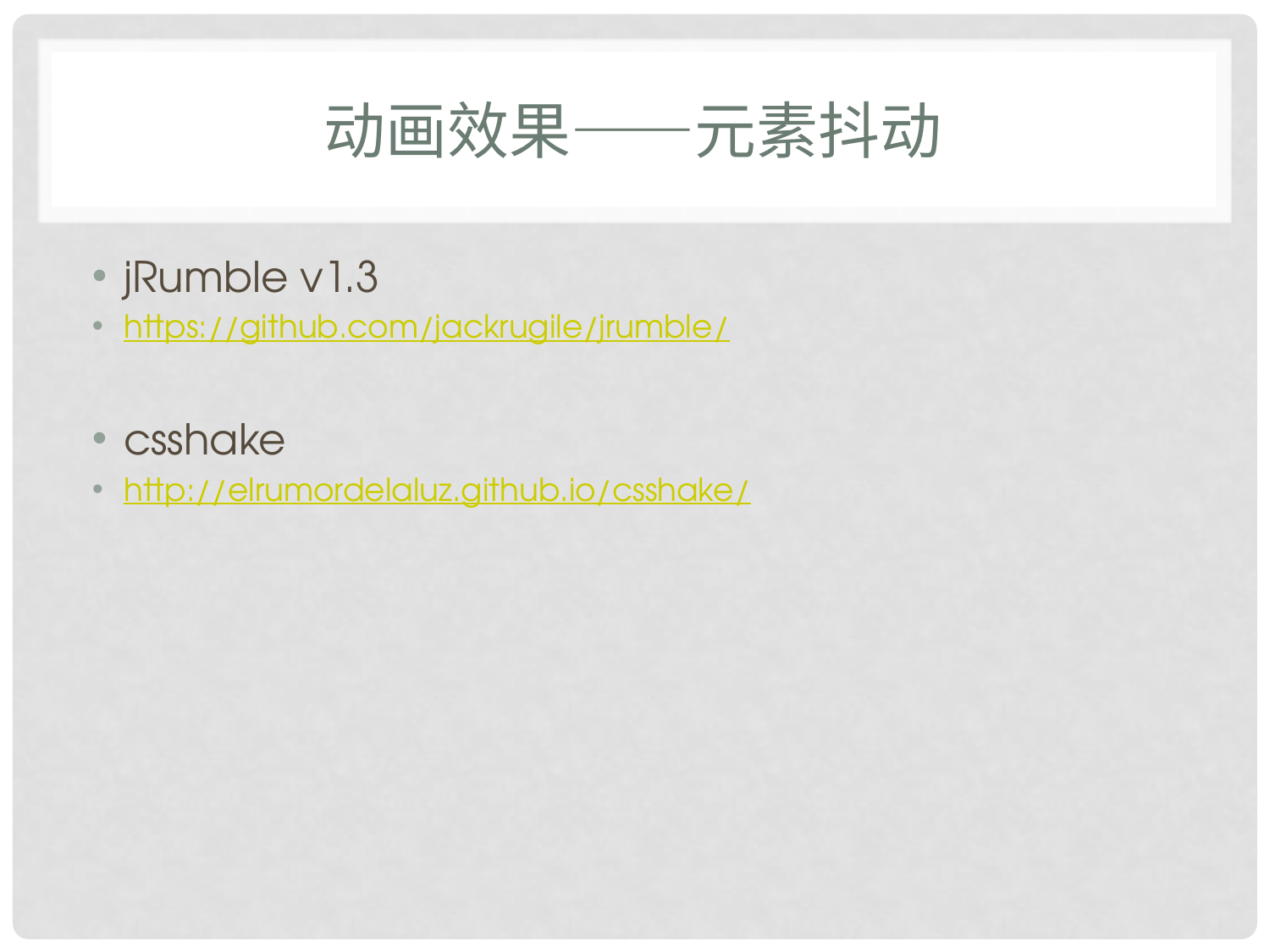

# 动画效果——元素抖动
jRumble v1.3
https://github.com/jackrugile/jrumble/

csshake
http://elrumordelaluz.github.io/csshake/